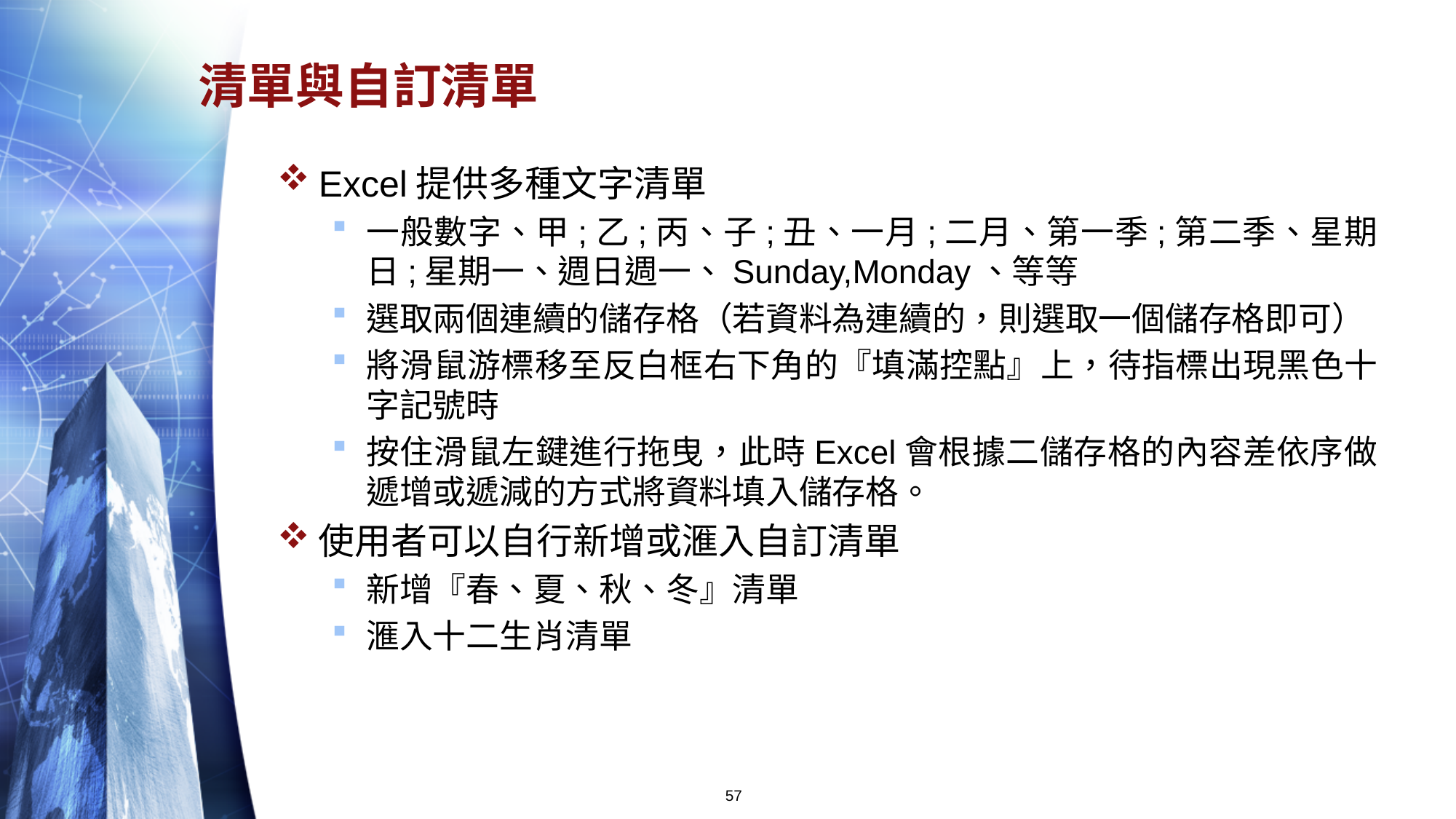

# 清單與自訂清單
Excel提供多種文字清單
一般數字、甲;乙;丙、子;丑、一月;二月、第一季;第二季、星期日;星期一、週日週一、Sunday,Monday、等等
選取兩個連續的儲存格（若資料為連續的，則選取一個儲存格即可）
將滑鼠游標移至反白框右下角的『填滿控點』上，待指標出現黑色十字記號時
按住滑鼠左鍵進行拖曳，此時Excel會根據二儲存格的內容差依序做遞增或遞減的方式將資料填入儲存格。
使用者可以自行新增或滙入自訂清單
新增『春、夏、秋、冬』清單
滙入十二生肖清單
57